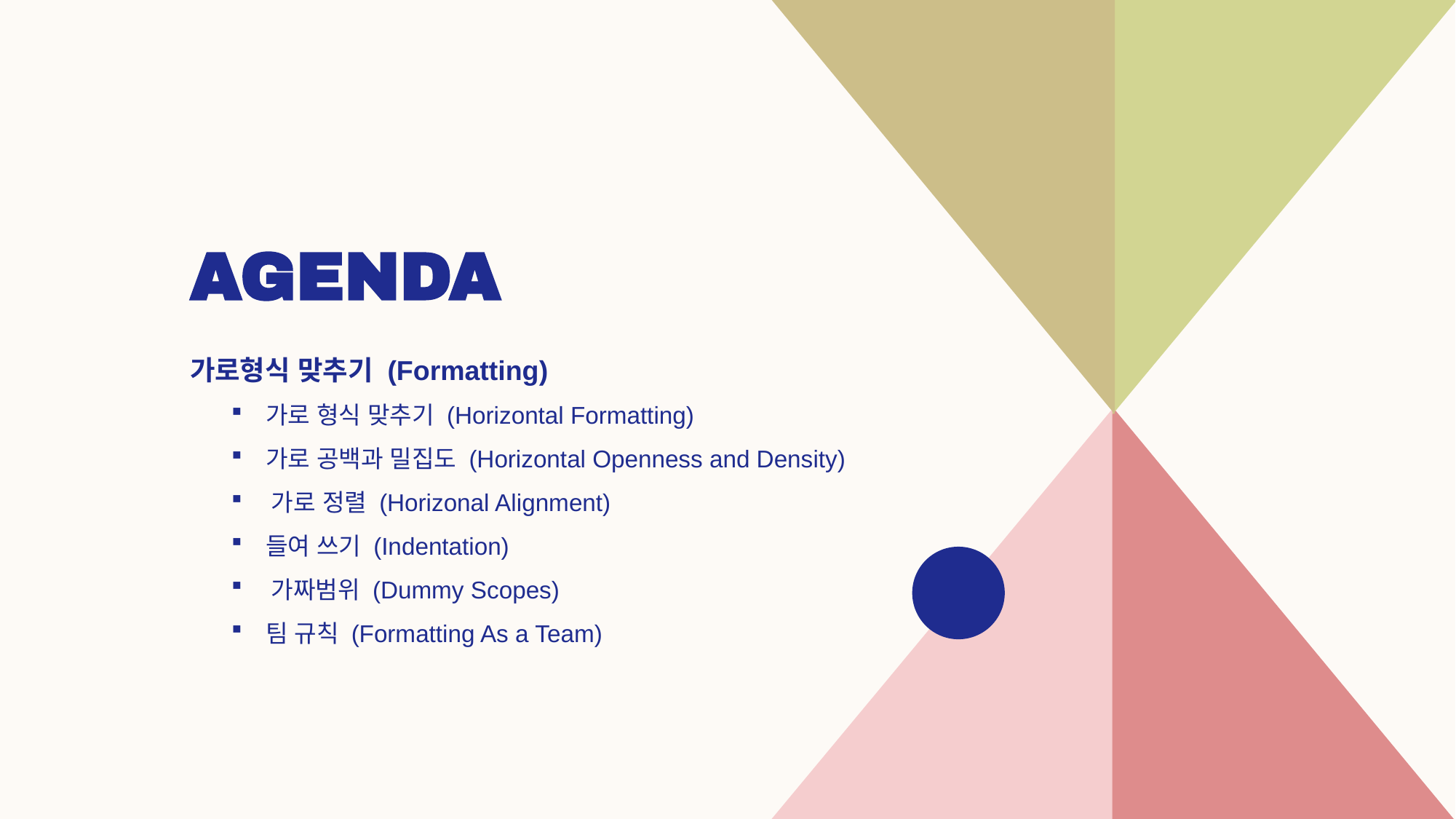

# AGENDA
가로형식 맞추기 (Formatting)
가로 형식 맞추기 (Horizontal Formatting)
가로 공백과 밀집도 (Horizontal Openness and Density)
​가로 정렬 (Horizonal Alignment)
들여 쓰기 (Indentation)
​가짜범위 (Dummy Scopes)
팀 규칙 (Formatting As a Team)